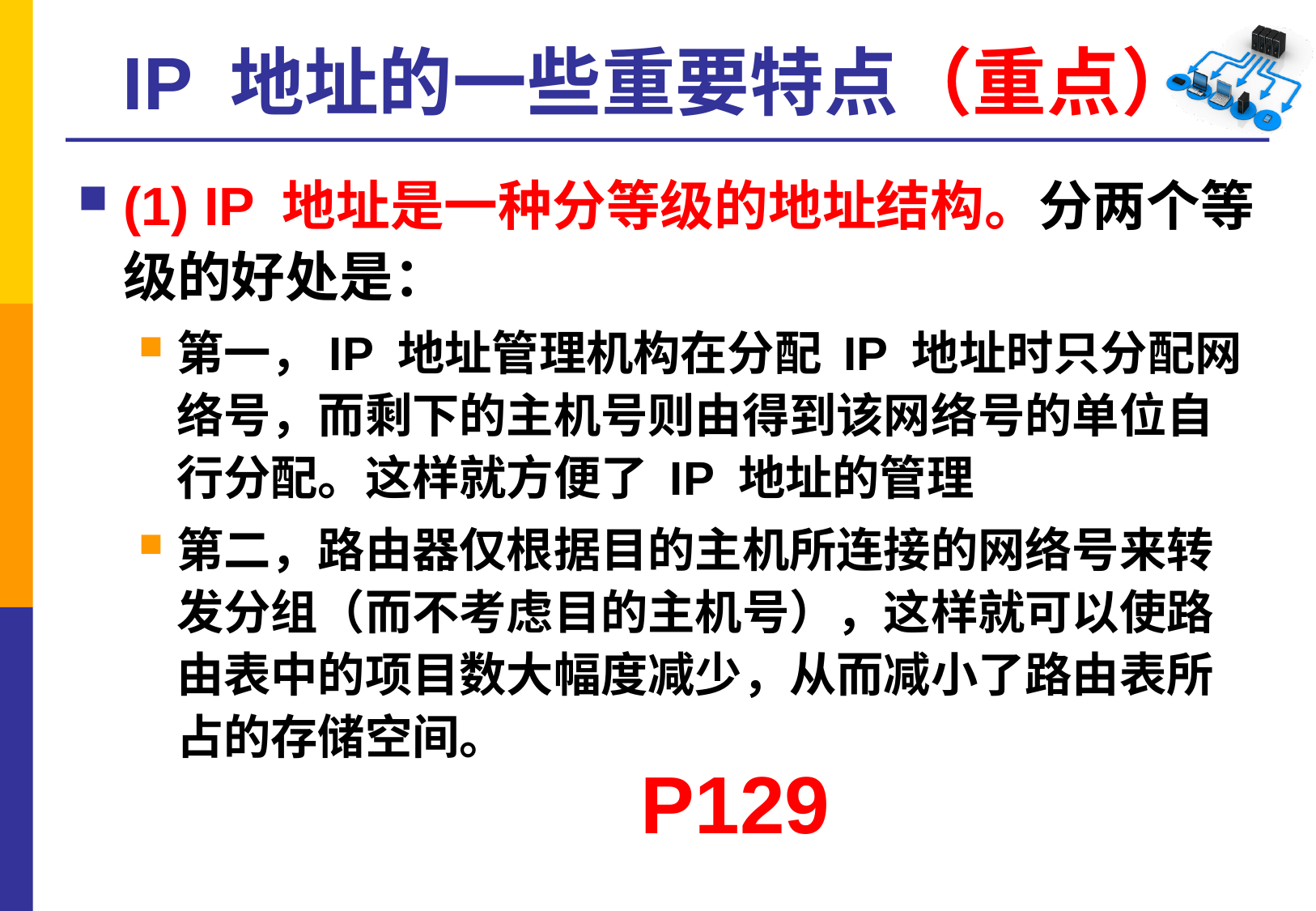

# IP 地址的一些重要特点（重点）
(1) IP 地址是一种分等级的地址结构。分两个等级的好处是：
第一，IP 地址管理机构在分配 IP 地址时只分配网络号，而剩下的主机号则由得到该网络号的单位自行分配。这样就方便了 IP 地址的管理
第二，路由器仅根据目的主机所连接的网络号来转发分组（而不考虑目的主机号），这样就可以使路由表中的项目数大幅度减少，从而减小了路由表所占的存储空间。
P129